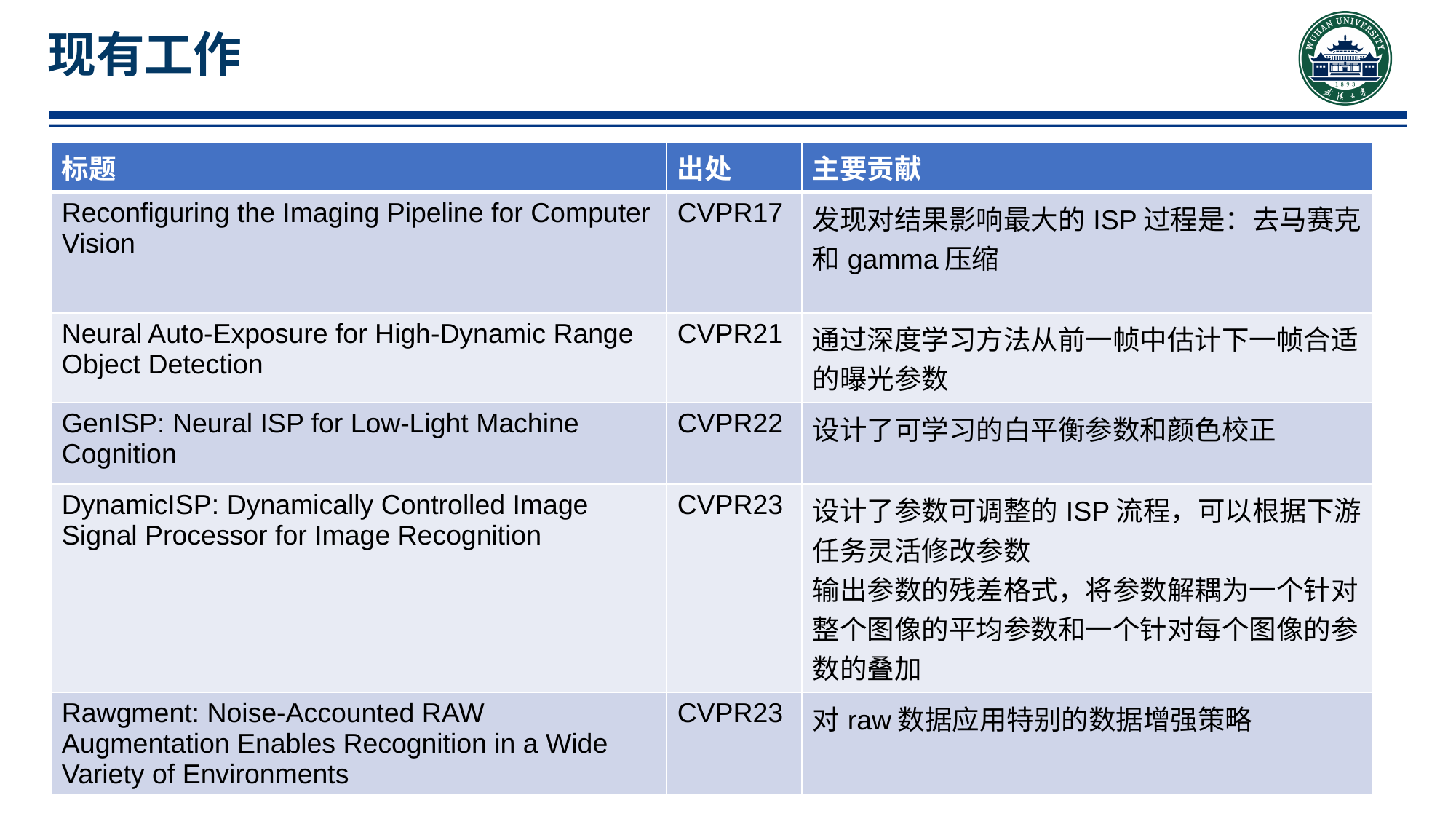

# 现有工作
| 标题 | 出处 | 主要贡献 |
| --- | --- | --- |
| Reconfiguring the Imaging Pipeline for Computer Vision | CVPR17 | 发现对结果影响最大的ISP过程是：去马赛克和gamma压缩 |
| Neural Auto-Exposure for High-Dynamic Range Object Detection | CVPR21 | 通过深度学习方法从前一帧中估计下一帧合适的曝光参数 |
| GenISP: Neural ISP for Low-Light Machine Cognition | CVPR22 | 设计了可学习的白平衡参数和颜色校正 |
| DynamicISP: Dynamically Controlled Image Signal Processor for Image Recognition | CVPR23 | 设计了参数可调整的ISP流程，可以根据下游任务灵活修改参数 输出参数的残差格式，将参数解耦为一个针对整个图像的平均参数和一个针对每个图像的参数的叠加 |
| Rawgment: Noise-Accounted RAW Augmentation Enables Recognition in a Wide Variety of Environments | CVPR23 | 对raw数据应用特别的数据增强策略 |

16